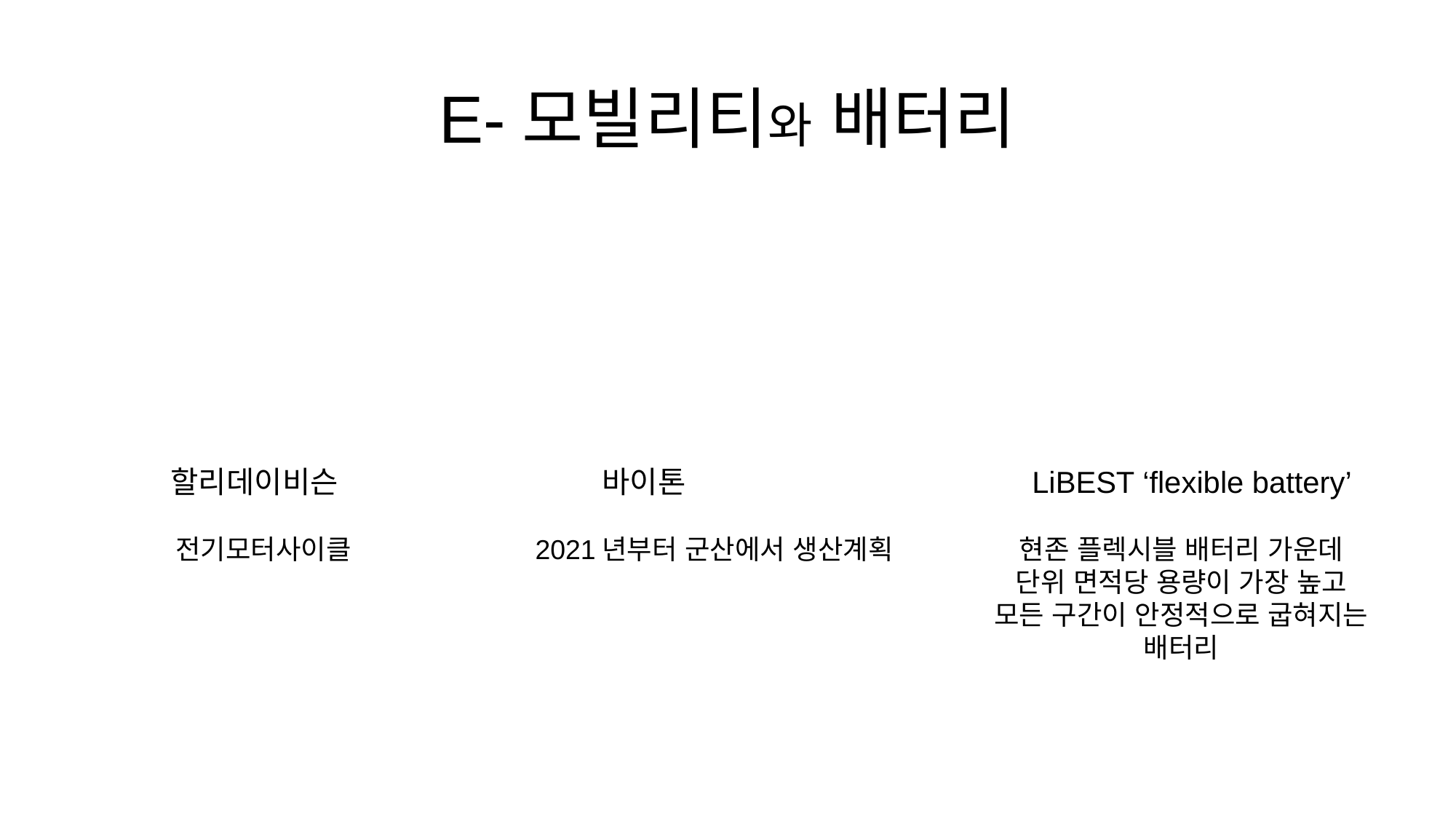

E-모빌리티와 배터리
할리데이비슨
바이톤
LiBEST ‘flexible battery’
전기모터사이클
2021년부터 군산에서 생산계획
현존 플렉시블 배터리 가운데 단위 면적당 용량이 가장 높고 모든 구간이 안정적으로 굽혀지는 배터리